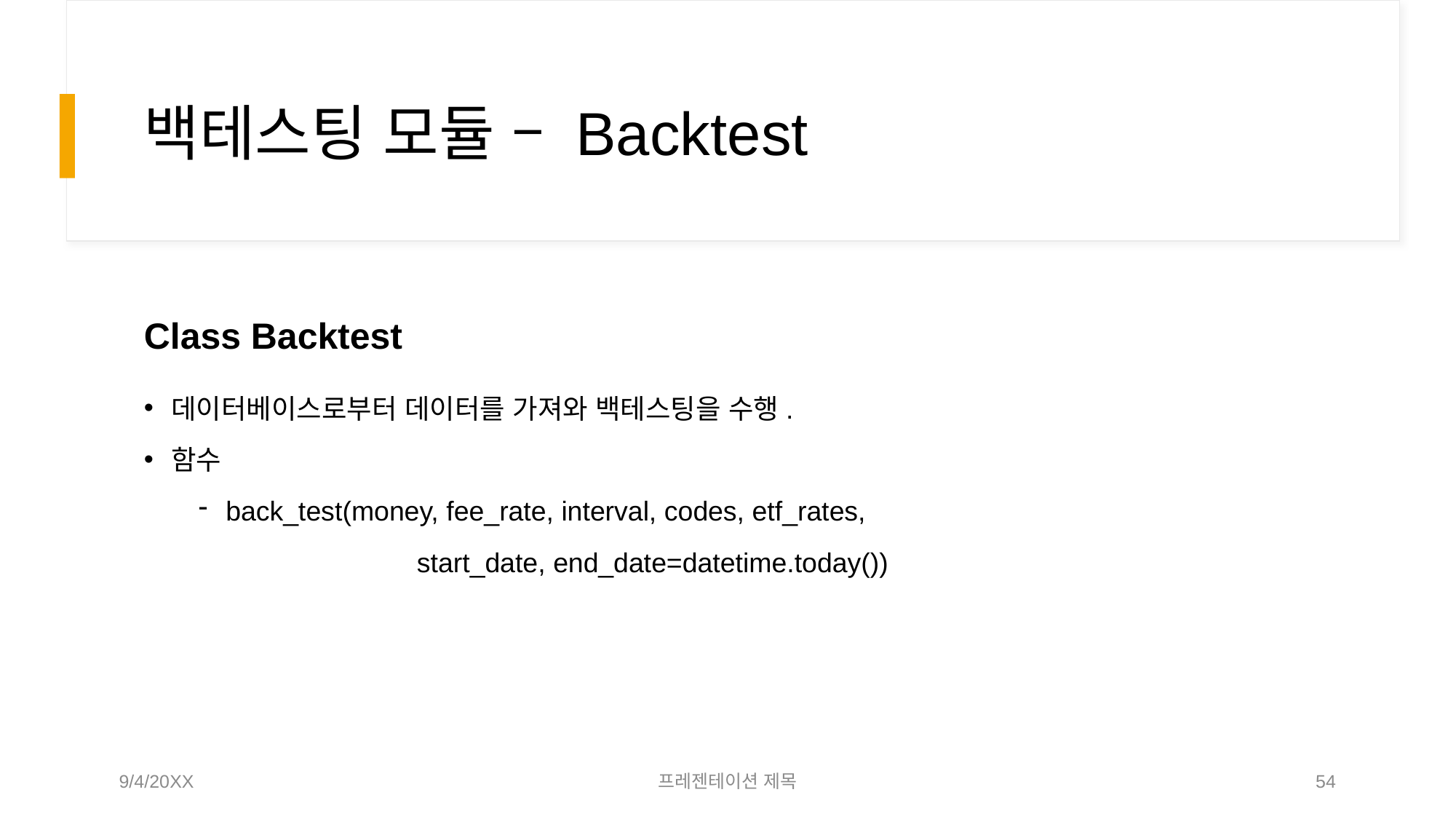

# 백테스팅 모듈 – Backtest
Class Backtest
데이터베이스로부터 데이터를 가져와 백테스팅을 수행.
함수
back_test(money, fee_rate, interval, codes, etf_rates,
		start_date, end_date=datetime.today())
9/4/20XX
프레젠테이션 제목
54